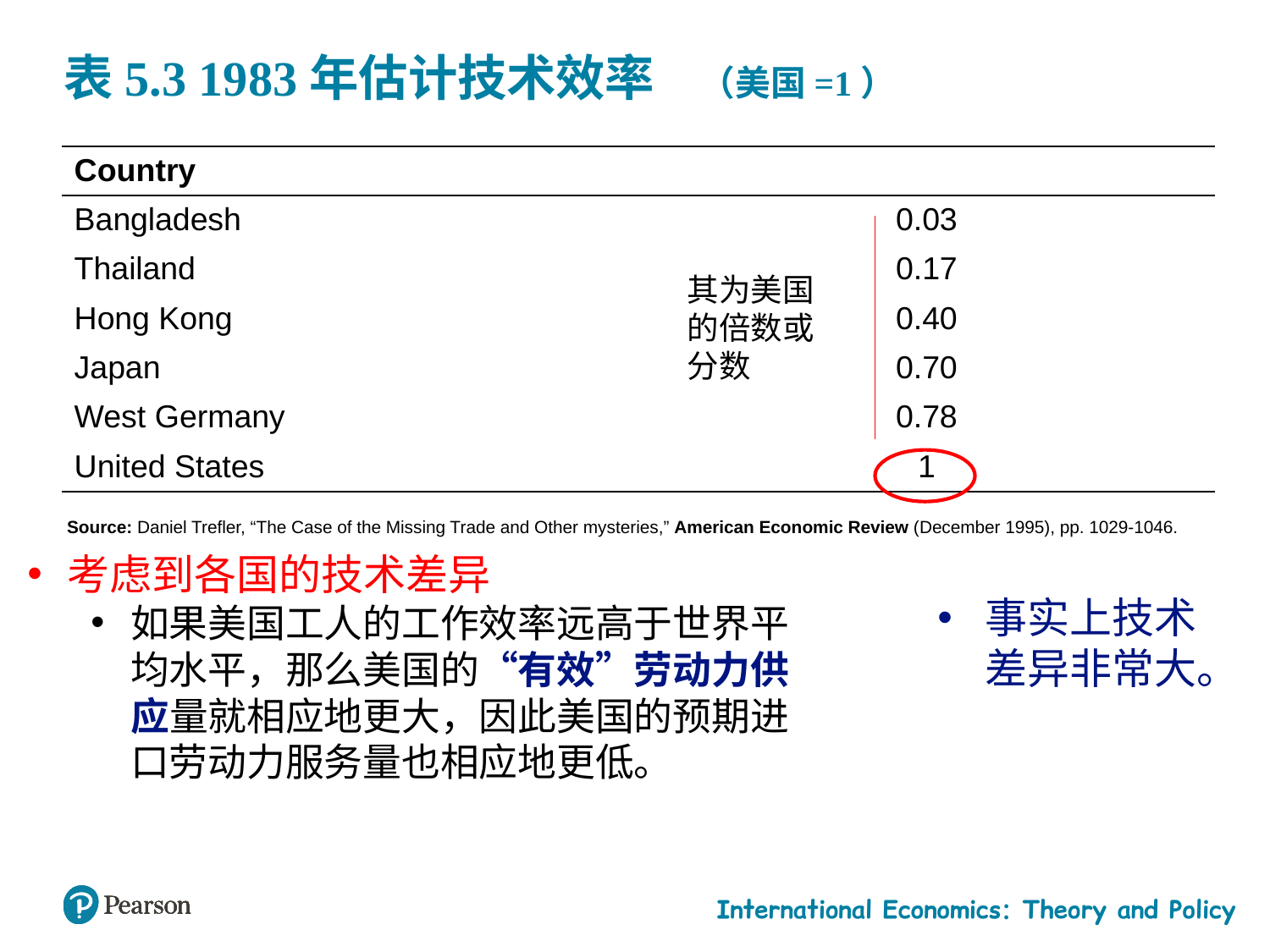

# 表5.3 1983年估计技术效率    （美国=1）
| Country | blank |
| --- | --- |
| Bangladesh | 0.03 |
| Thailand | 0.17 |
| Hong Kong | 0.40 |
| Japan | 0.70 |
| West Germany | 0.78 |
| United States | 1 |
其为美国的倍数或分数

Source: Daniel Trefler, “The Case of the Missing Trade and Other mysteries,” American Economic Review (December 1995), pp. 1029-1046.
考虑到各国的技术差异
如果美国工人的工作效率远高于世界平均水平，那么美国的“有效”劳动力供应量就相应地更大，因此美国的预期进口劳动力服务量也相应地更低。
事实上技术差异非常大。